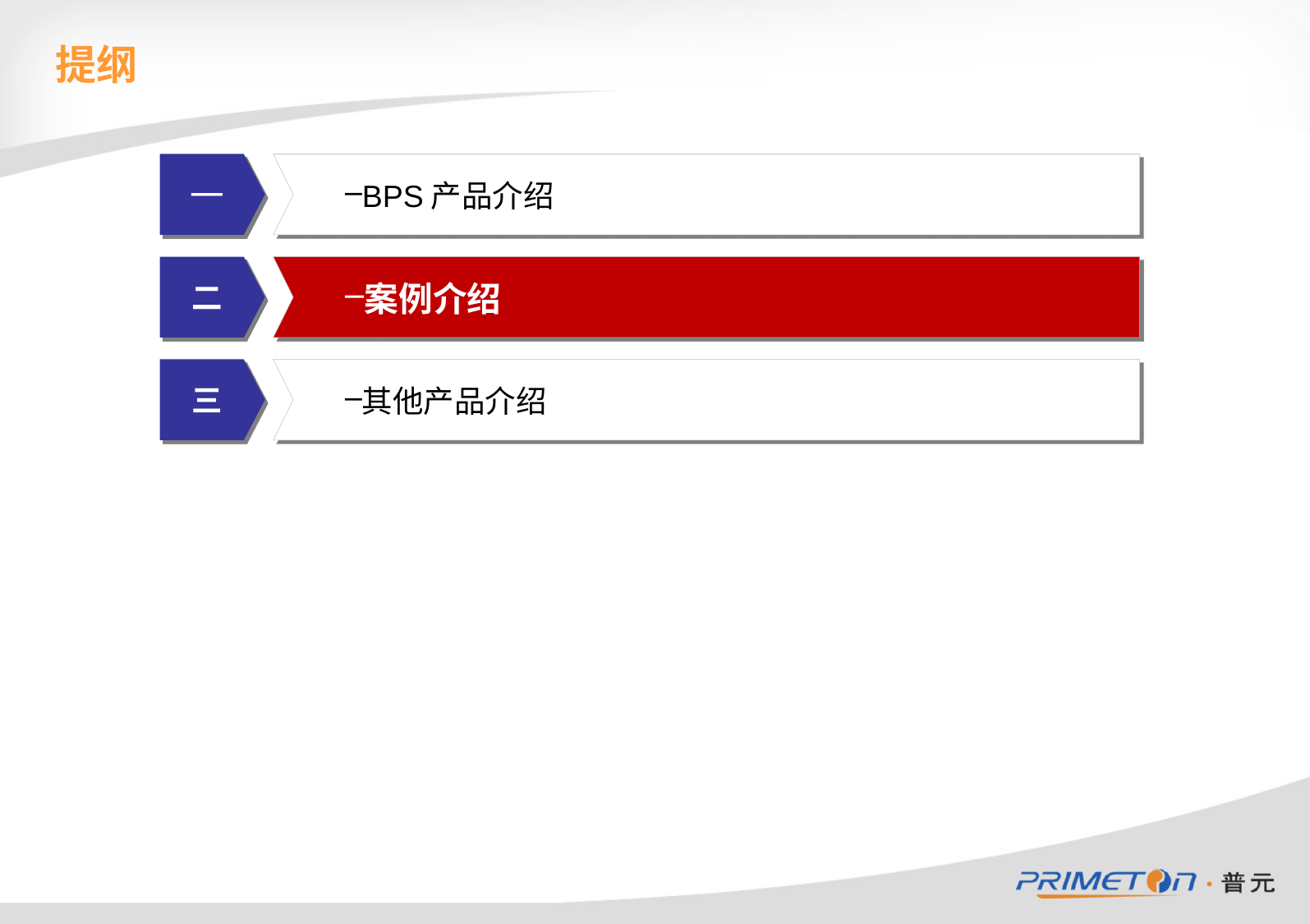

# 提纲
一

BPS产品介绍
二

案例介绍
三

其他产品介绍